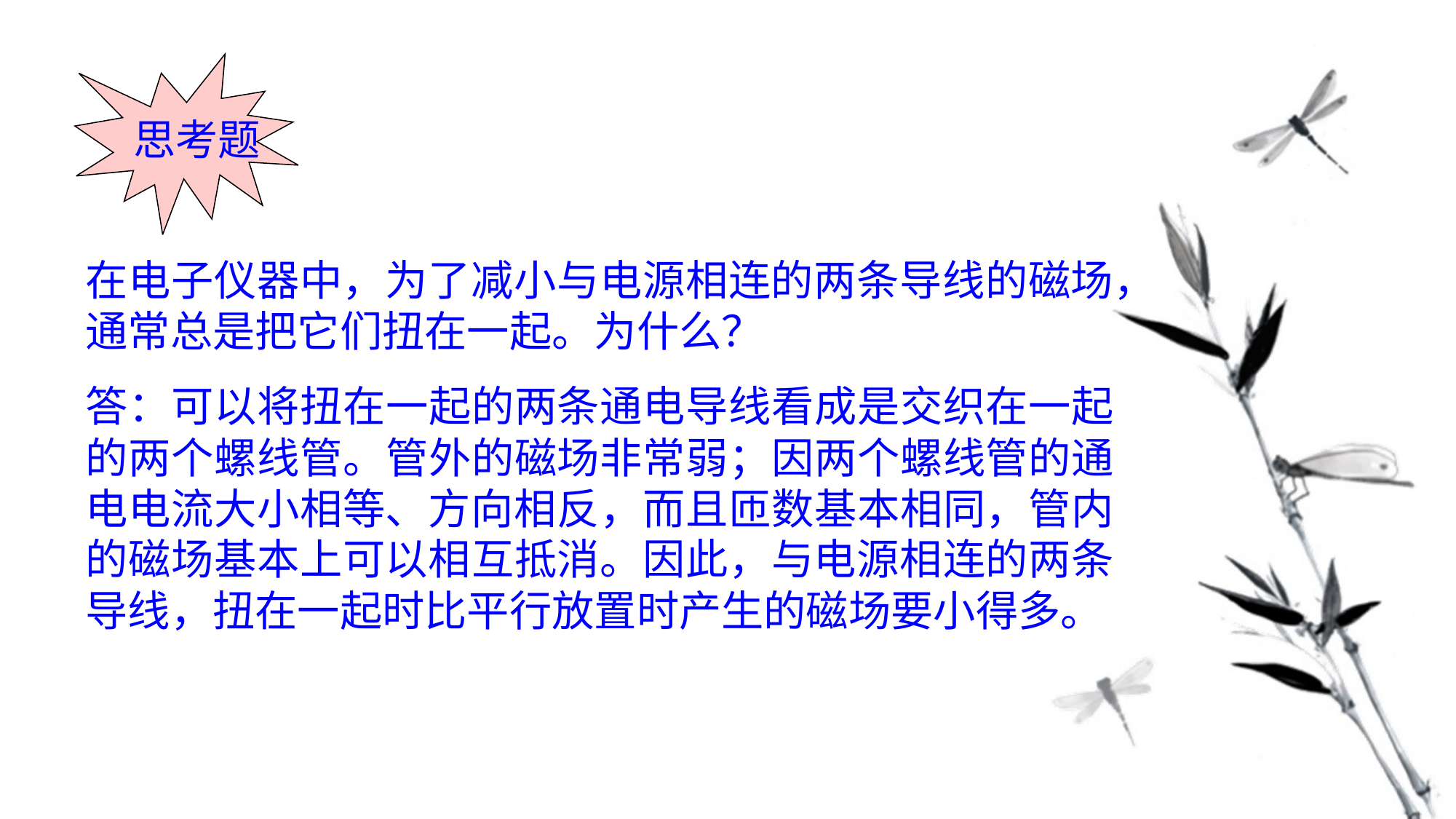

思考题
在电子仪器中，为了减小与电源相连的两条导线的磁场，通常总是把它们扭在一起。为什么？
答：可以将扭在一起的两条通电导线看成是交织在一起的两个螺线管。管外的磁场非常弱；因两个螺线管的通电电流大小相等、方向相反，而且匝数基本相同，管内的磁场基本上可以相互抵消。因此，与电源相连的两条导线，扭在一起时比平行放置时产生的磁场要小得多。